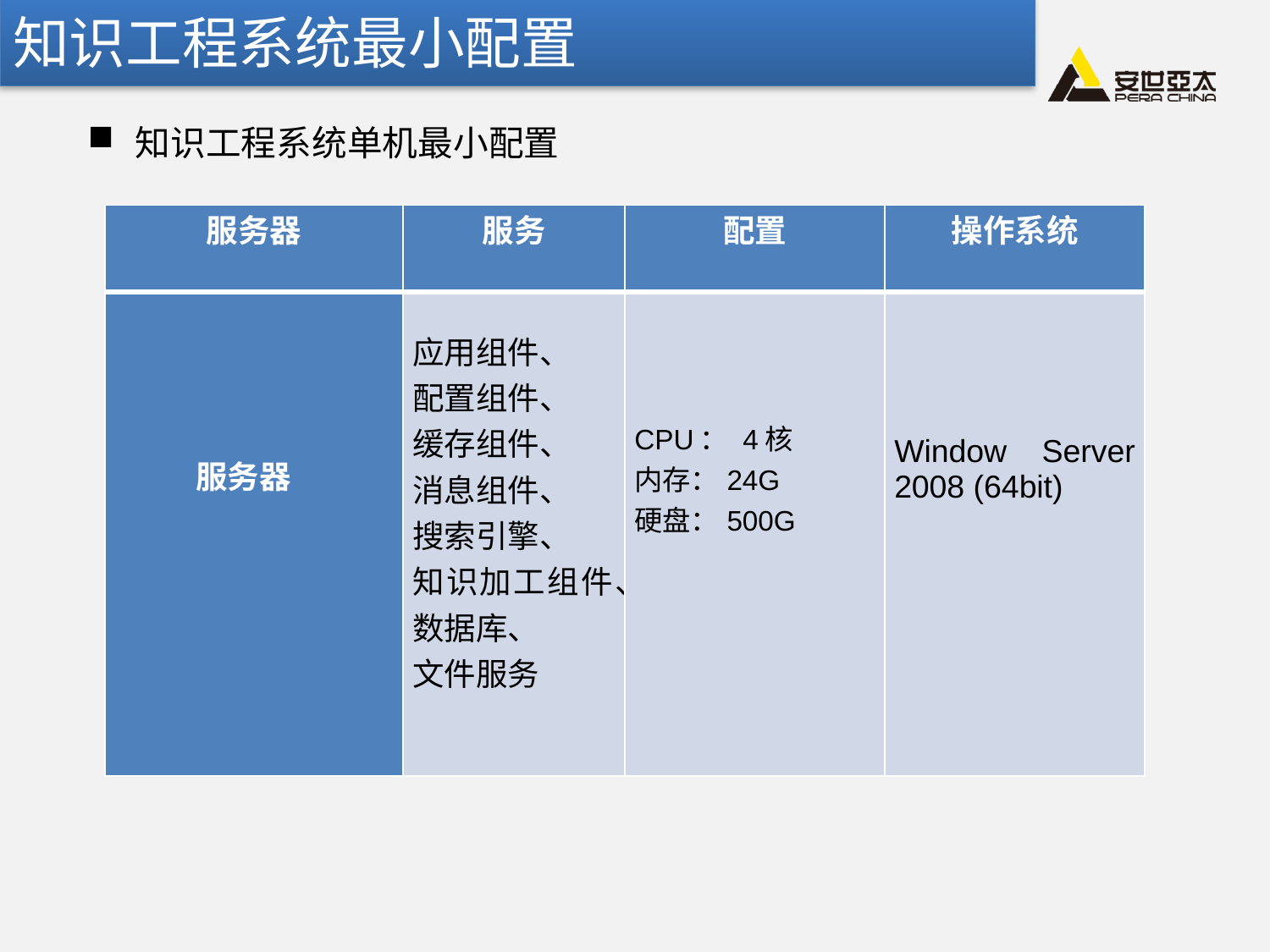

知识工程系统最小配置
知识工程系统单机最小配置

| 服务器 | 服务 | 配置 | 操作系统 |
| --- | --- | --- | --- |
| 服务器 | 应用组件、 配置组件、 缓存组件、 消息组件、 搜索引擎、 知识加工组件、数据库、 文件服务 | CPU： 4核 内存：24G 硬盘：500G | Window Server 2008 (64bit) |